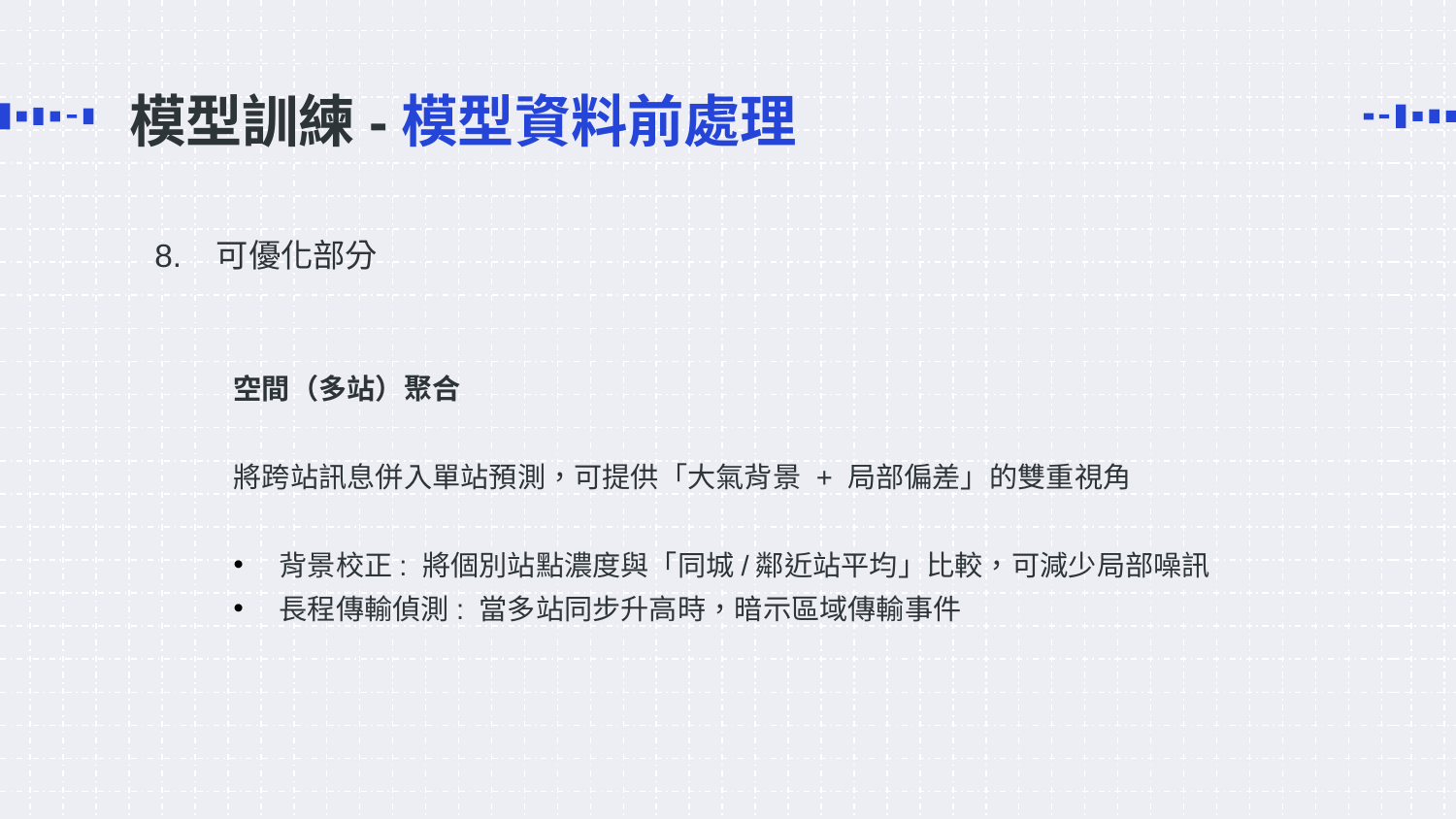

# 模型訓練-模型資料前處理
8.   可優化部分
空間（多站）聚合

將跨站訊息併入單站預測，可提供「大氣背景 + 局部偏差」的雙重視角

背景校正: 將個別站點濃度與「同城/鄰近站平均」比較，可減少局部噪訊
長程傳輸偵測: 當多站同步升高時，暗示區域傳輸事件